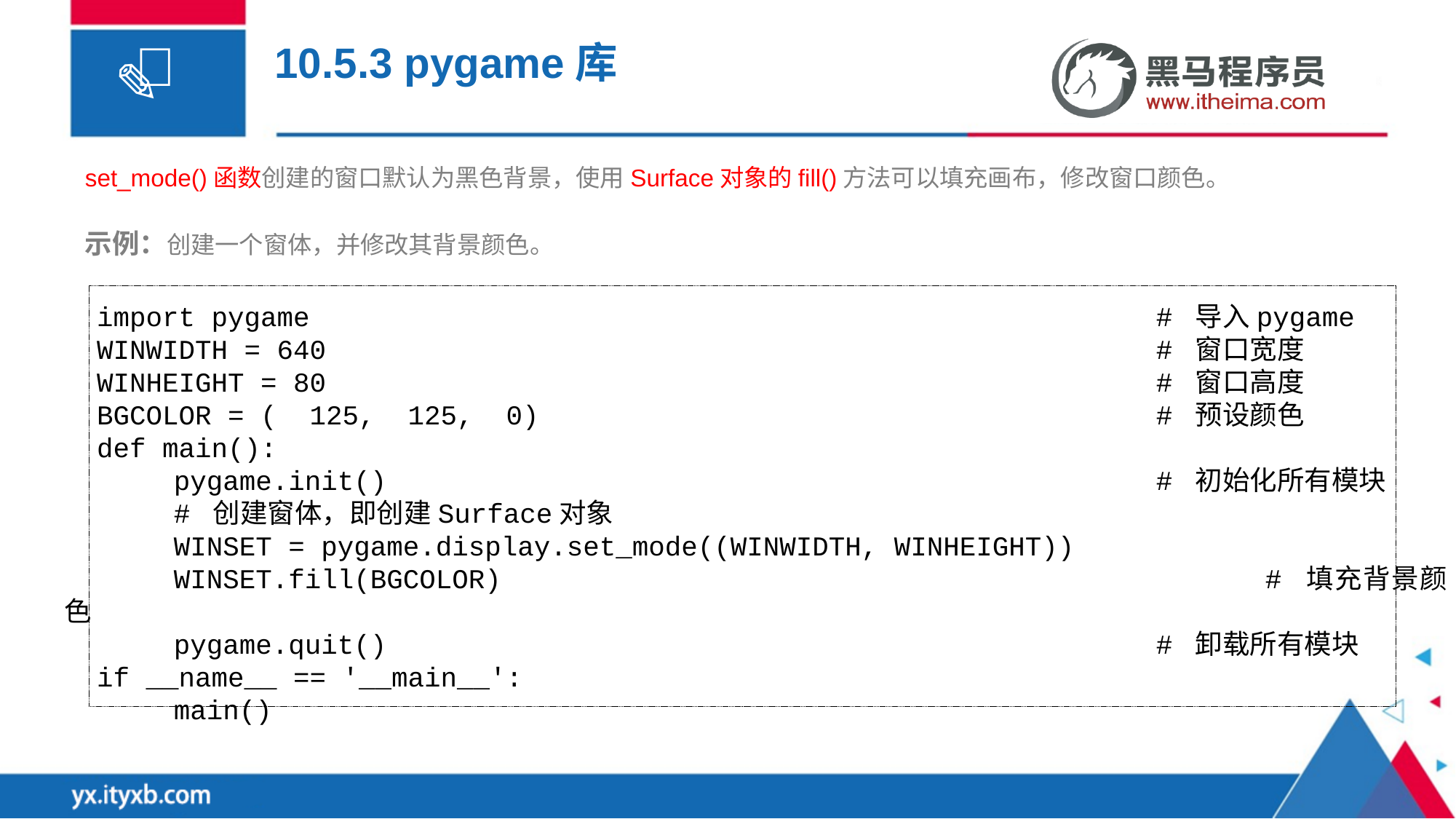

# 10.5.3 pygame库
set_mode()函数创建的窗口默认为黑色背景，使用Surface对象的fill()方法可以填充画布，修改窗口颜色。
示例：创建一个窗体，并修改其背景颜色。

import pygame								# 导入pygame
WINWIDTH = 640								# 窗口宽度
WINHEIGHT = 80								# 窗口高度
BGCOLOR = (  125,  125,  0)						# 预设颜色
def main():
	pygame.init()								# 初始化所有模块
	# 创建窗体，即创建Surface对象
	WINSET = pygame.display.set_mode((WINWIDTH, WINHEIGHT))
	WINSET.fill(BGCOLOR)							# 填充背景颜色
	pygame.quit()								# 卸载所有模块
if __name__ == '__main__':
	main()